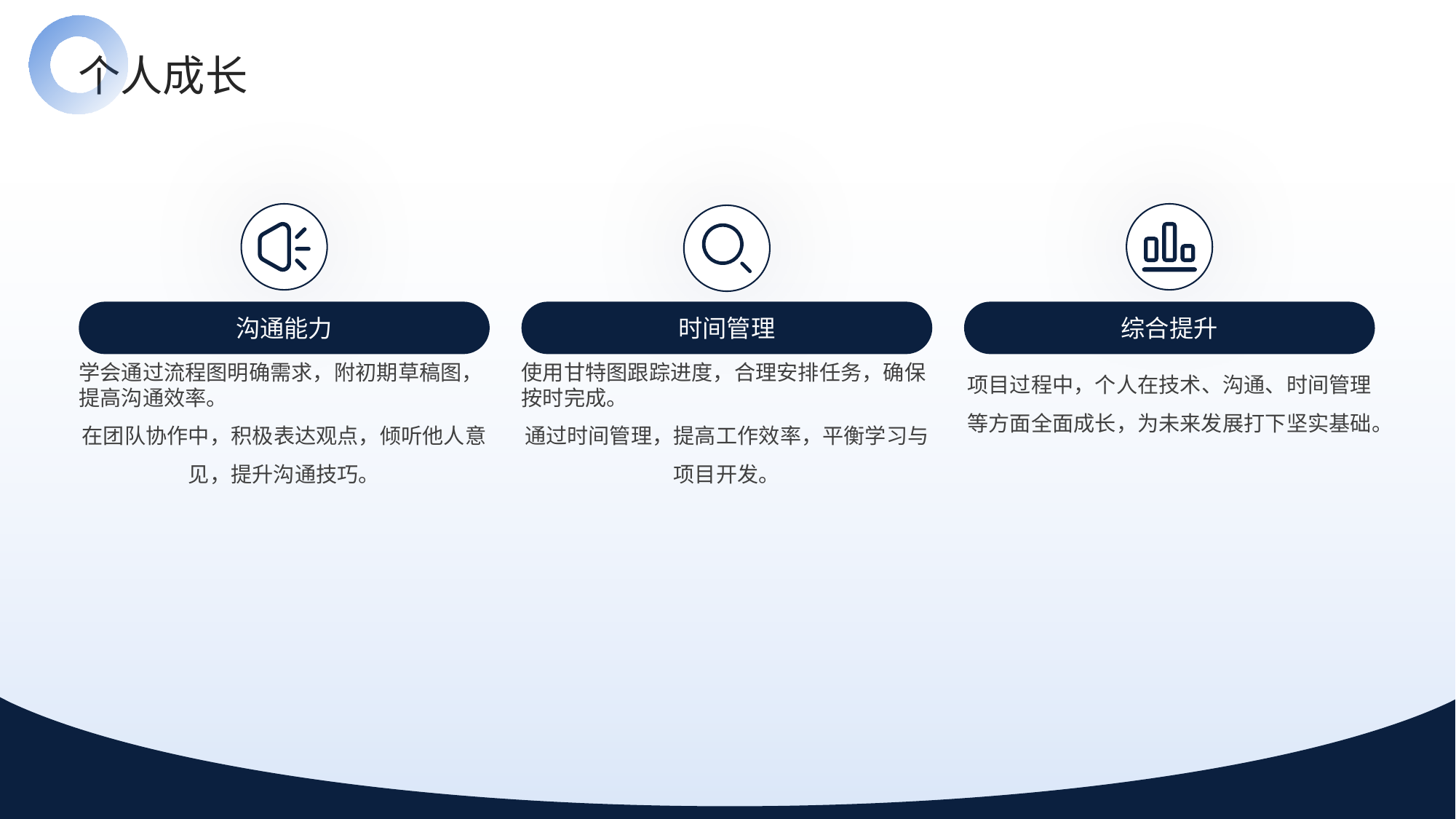

个人成长

沟通能力
时间管理
综合提升
学会通过流程图明确需求，附初期草稿图，提高沟通效率。
在团队协作中，积极表达观点，倾听他人意见，提升沟通技巧。
使用甘特图跟踪进度，合理安排任务，确保按时完成。
通过时间管理，提高工作效率，平衡学习与项目开发。
项目过程中，个人在技术、沟通、时间管理等方面全面成长，为未来发展打下坚实基础。